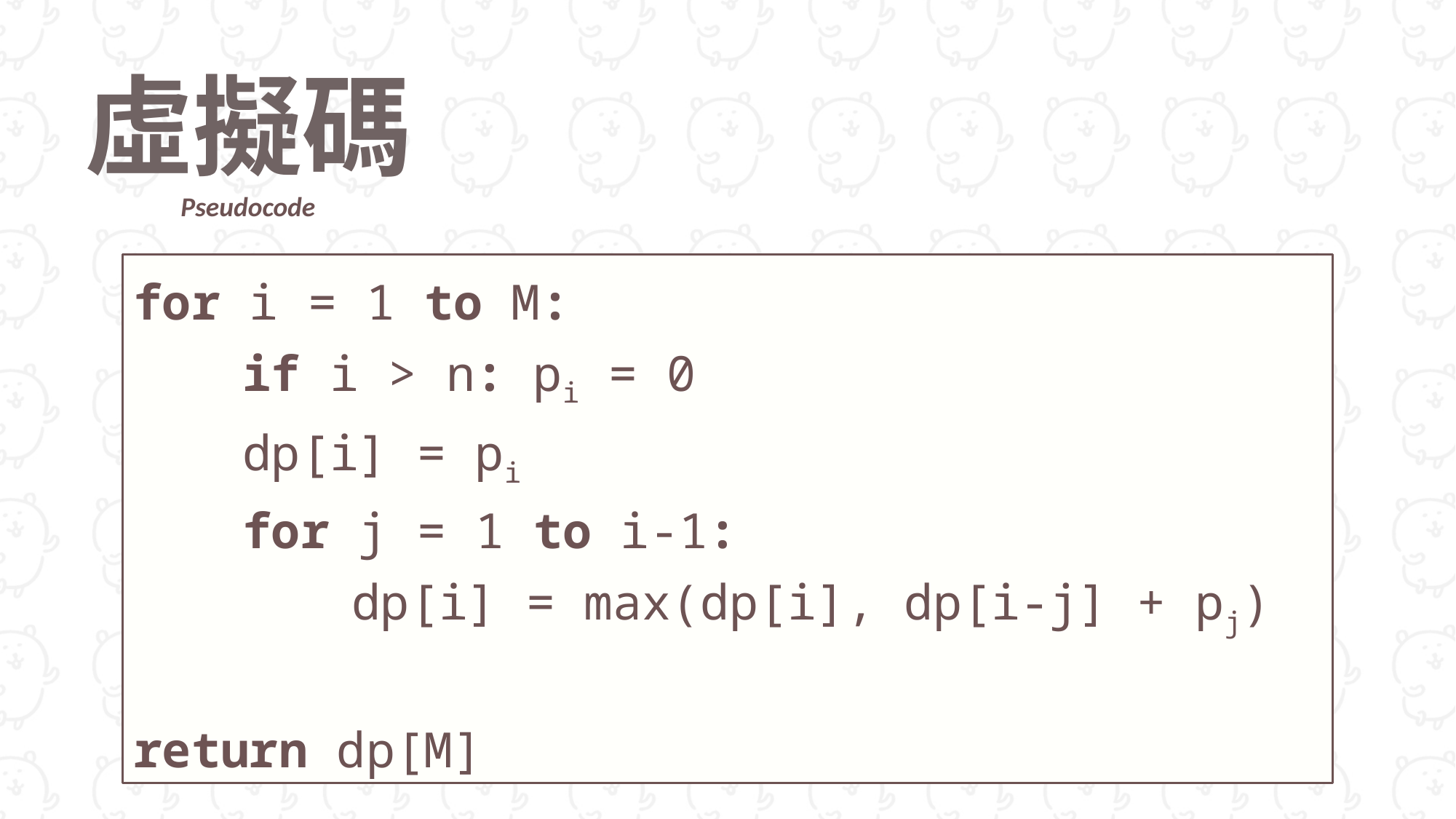

虛擬碼
Pseudocode
for i = 1 to M:
	if i > n: pi = 0
	dp[i] = pi
	for j = 1 to i-1:
		dp[i] = max(dp[i], dp[i-j] + pj)

return dp[M]